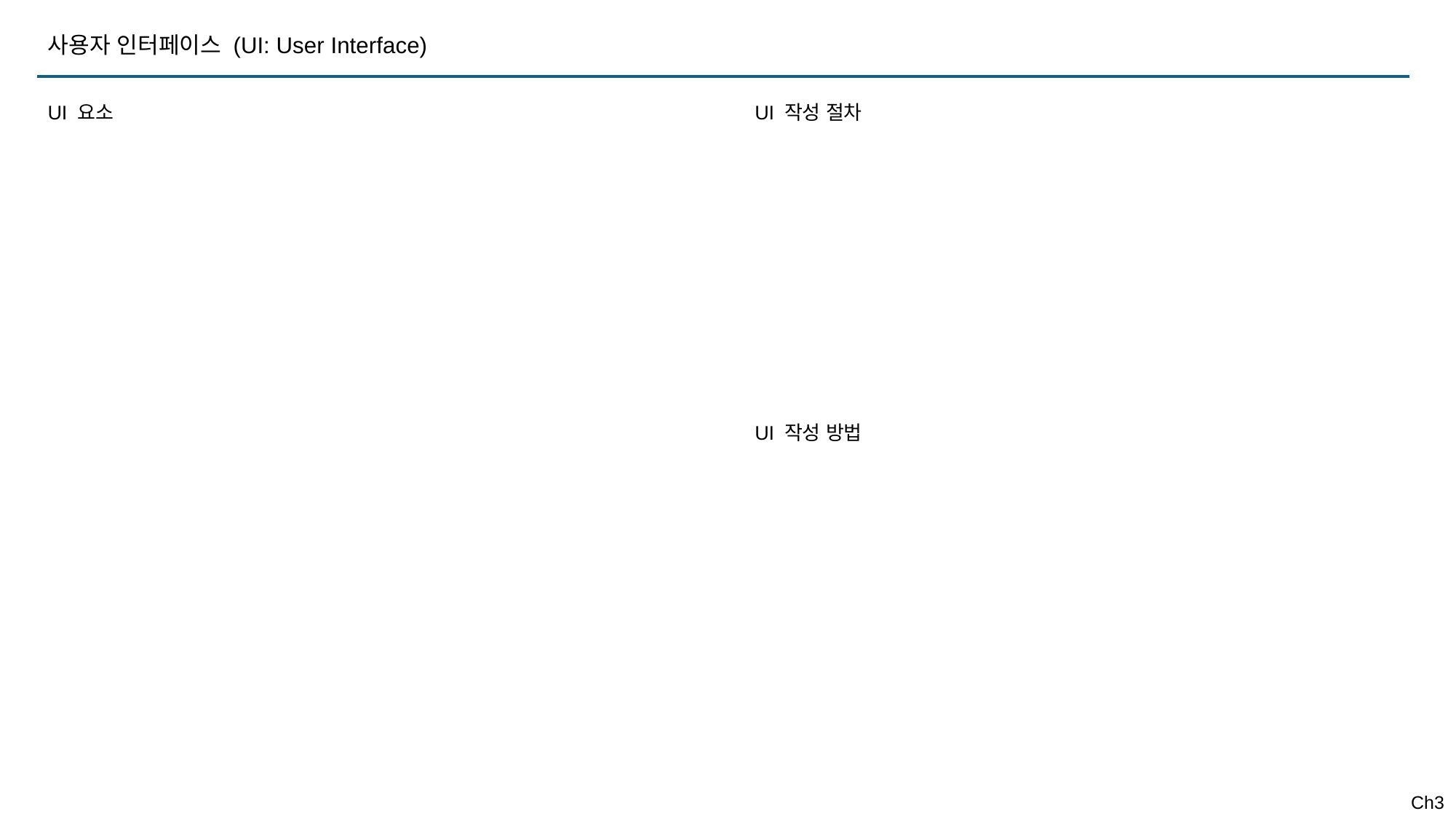

사용자 인터페이스 (UI: User Interface)
UI 요소
UI 작성 절차
UI 작성 방법
Ch3